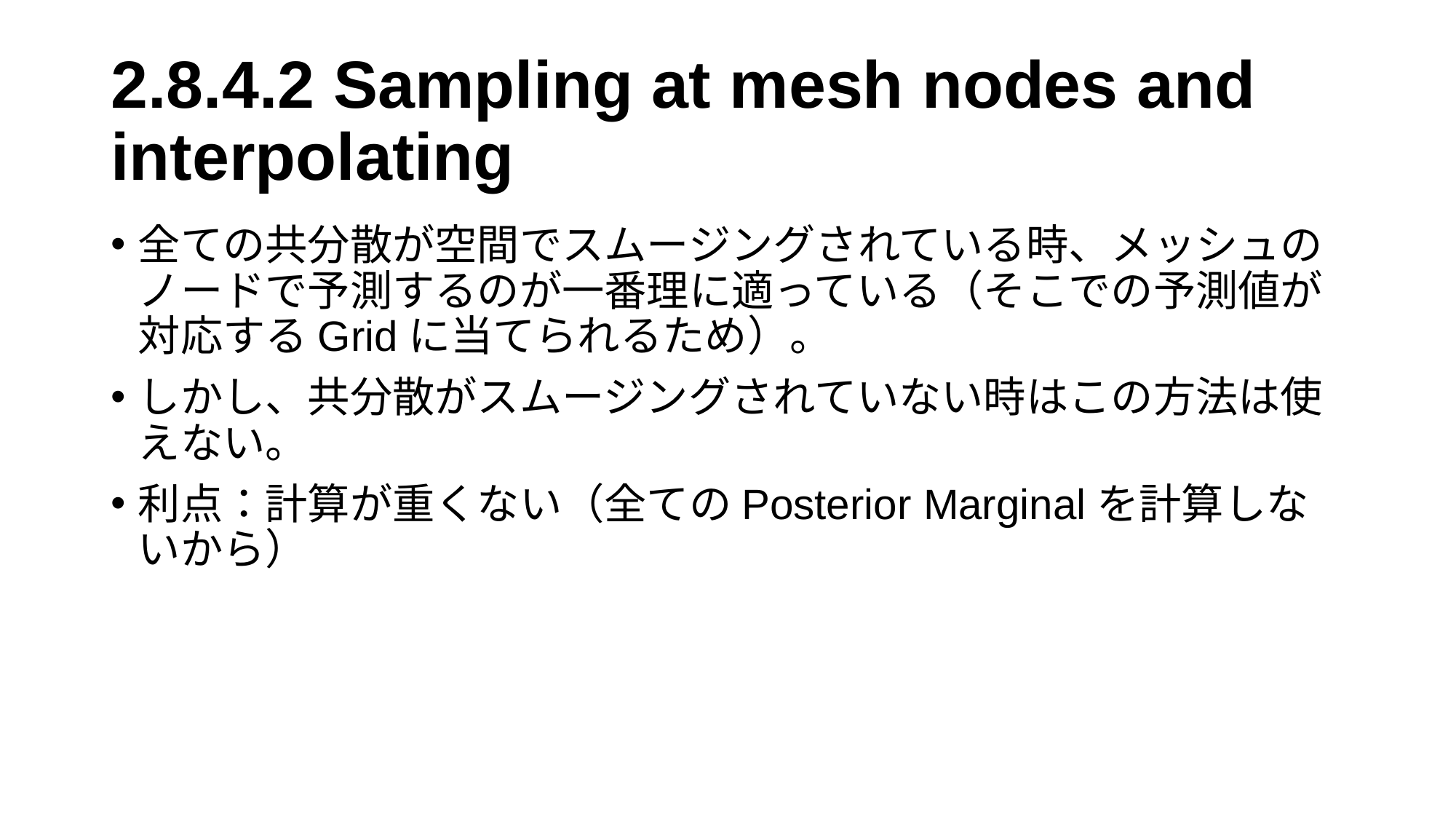

# 2.8.4.2 Sampling at mesh nodes and interpolating
全ての共分散が空間でスムージングされている時、メッシュのノードで予測するのが一番理に適っている（そこでの予測値が対応するGridに当てられるため）。
しかし、共分散がスムージングされていない時はこの方法は使えない。
利点：計算が重くない（全てのPosterior Marginalを計算しないから）